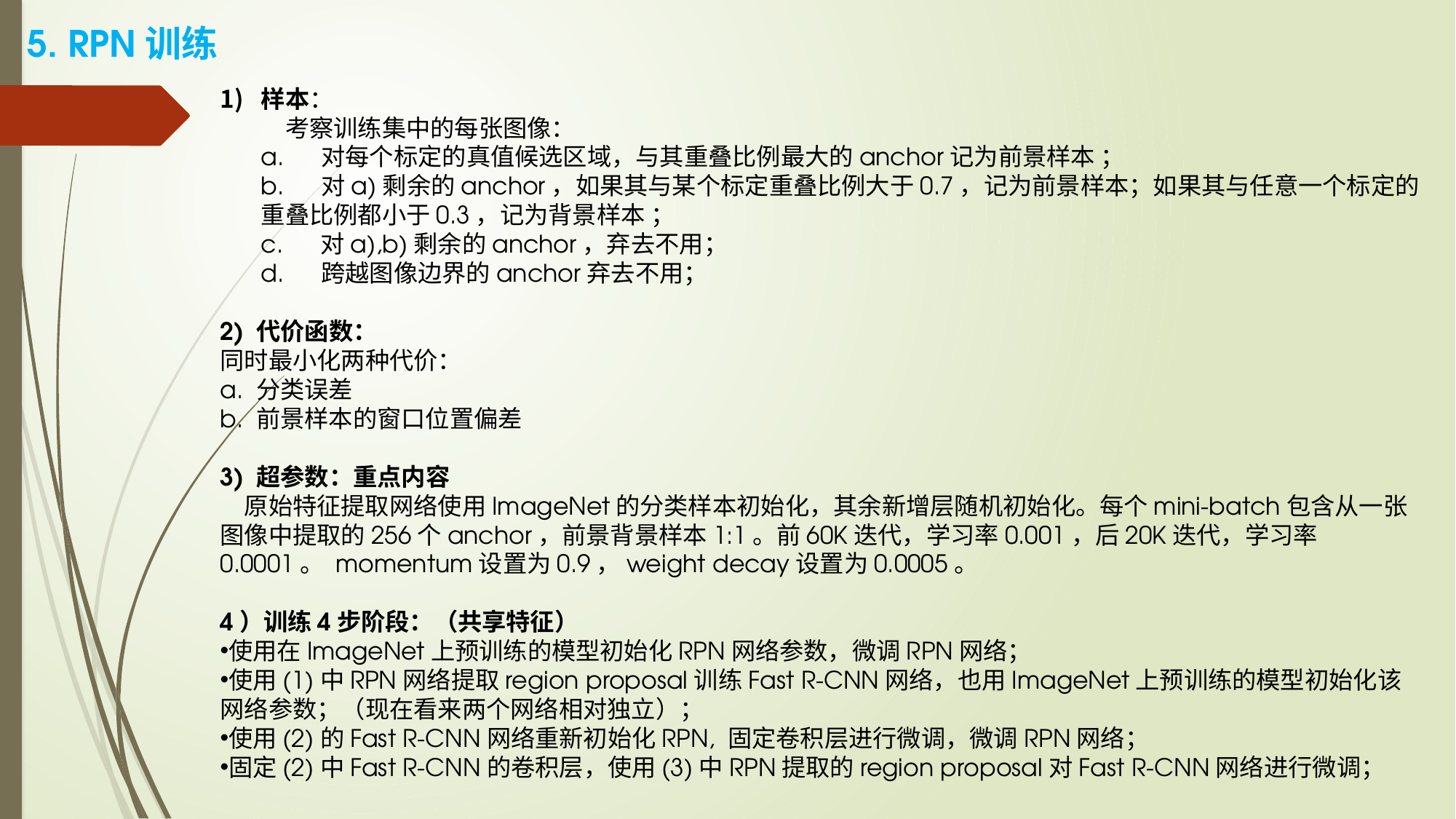

5. RPN训练
样本：
　考察训练集中的每张图像：
a. 　对每个标定的真值候选区域，与其重叠比例最大的anchor记为前景样本 ；
b. 　对a)剩余的anchor，如果其与某个标定重叠比例大于0.7，记为前景样本；如果其与任意一个标定的重叠比例都小于0.3，记为背景样本 ；
c. 　对a),b)剩余的anchor，弃去不用；
d. 　跨越图像边界的anchor弃去不用；
2) 代价函数：
同时最小化两种代价：
a. 分类误差
b. 前景样本的窗口位置偏差
3) 超参数：重点内容
　原始特征提取网络使用ImageNet的分类样本初始化，其余新增层随机初始化。每个mini-batch包含从一张图像中提取的256个anchor，前景背景样本1:1。前60K迭代，学习率0.001，后20K迭代，学习率0.0001。 momentum设置为0.9，weight decay设置为0.0005。
4）训练4步阶段：（共享特征）
使用在ImageNet上预训练的模型初始化RPN网络参数，微调RPN网络；
使用(1)中RPN网络提取region proposal训练Fast R-CNN网络，也用ImageNet上预训练的模型初始化该网络参数；（现在看来两个网络相对独立）；
使用(2)的Fast R-CNN网络重新初始化RPN, 固定卷积层进行微调，微调RPN网络；
固定(2)中Fast R-CNN的卷积层，使用(3)中RPN提取的region proposal对Fast R-CNN网络进行微调；